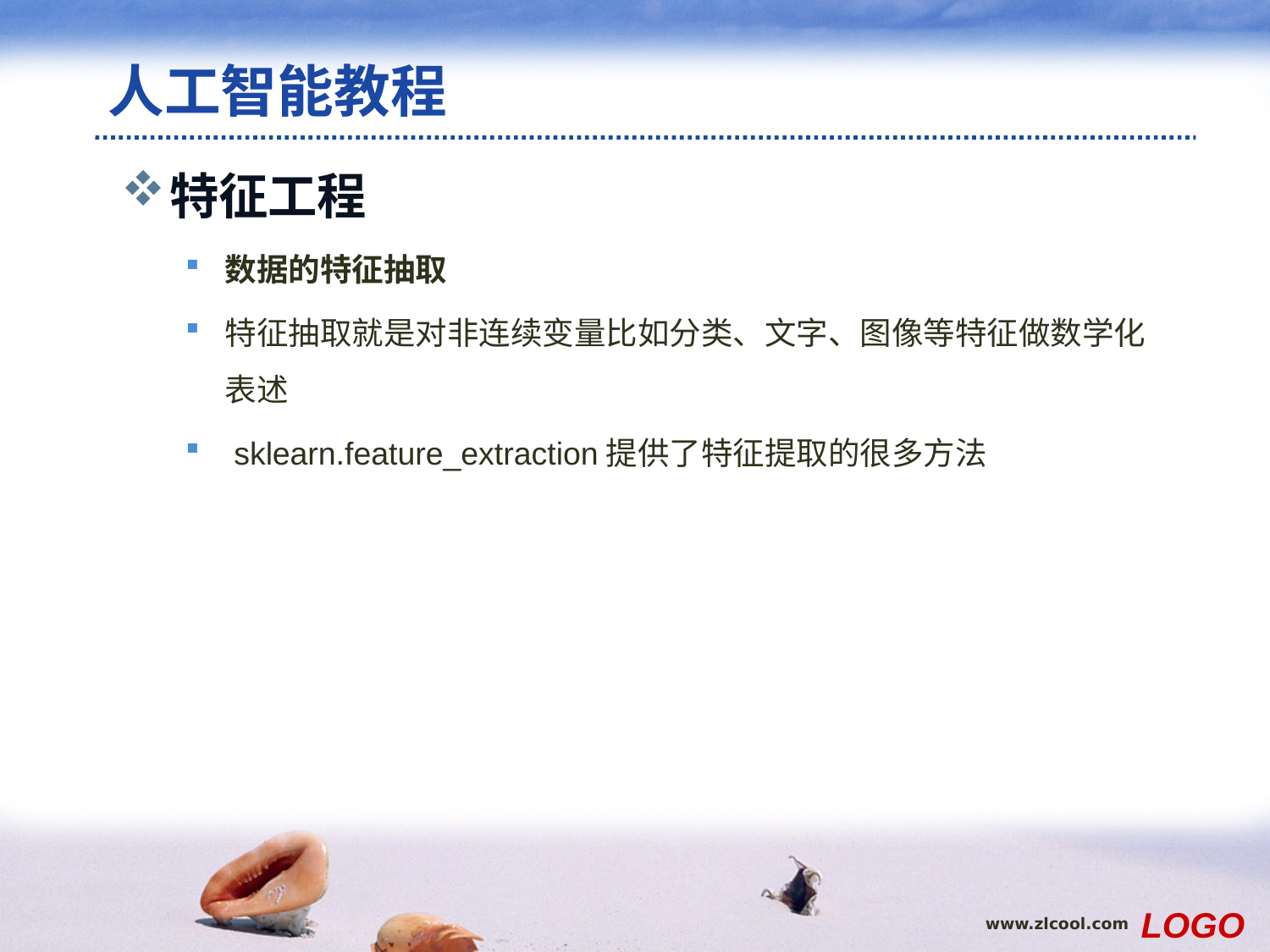

# 人工智能教程
特征工程
数据的特征抽取
特征抽取就是对非连续变量比如分类、文字、图像等特征做数学化表述
 sklearn.feature_extraction提供了特征提取的很多方法

LOGO
www.zlcool.com